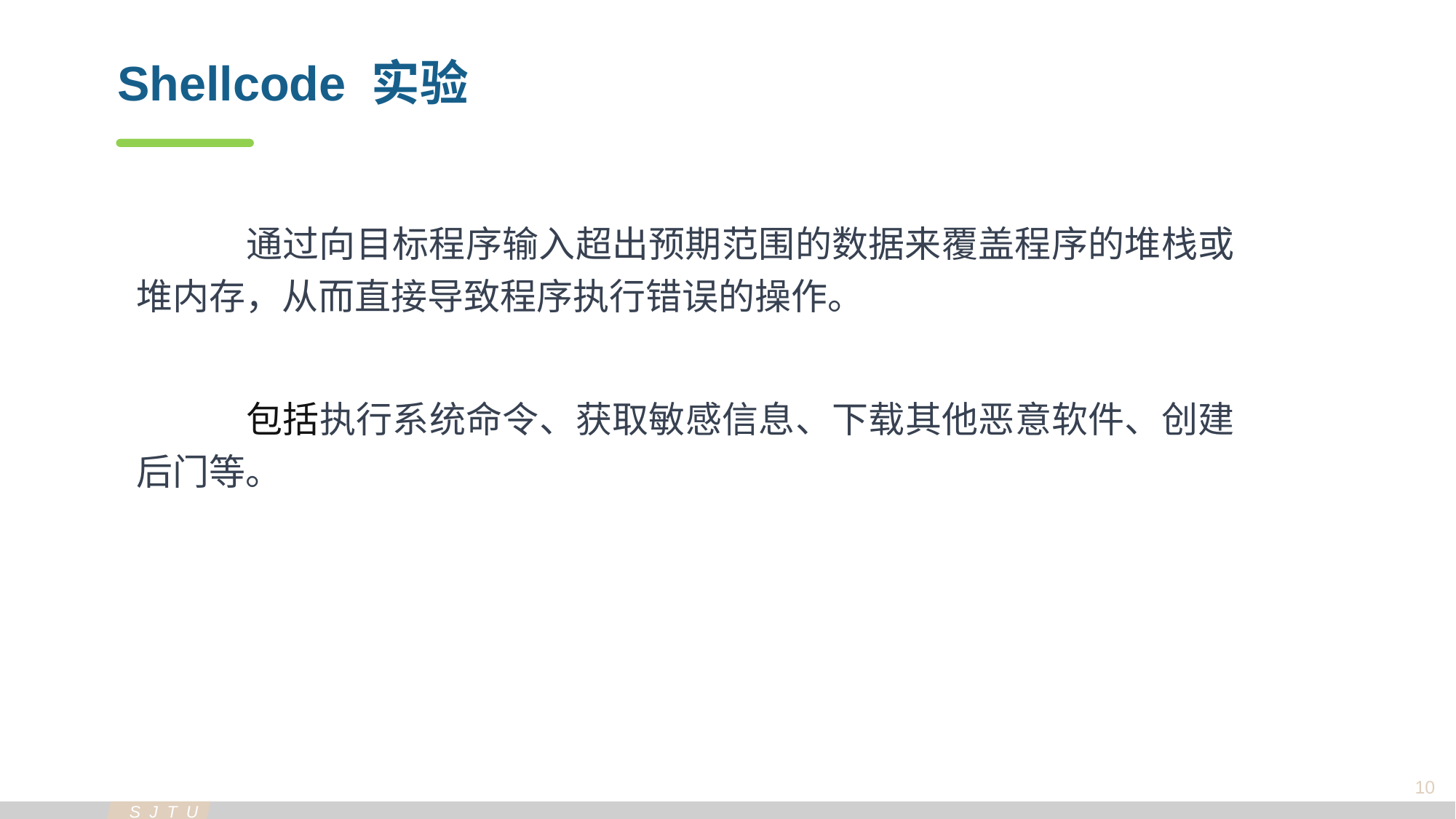

Shellcode 实验
	通过向目标程序输入超出预期范围的数据来覆盖程序的堆栈或堆内存，从而直接导致程序执行错误的操作。

	包括执行系统命令、获取敏感信息、下载其他恶意软件、创建后门等。
10